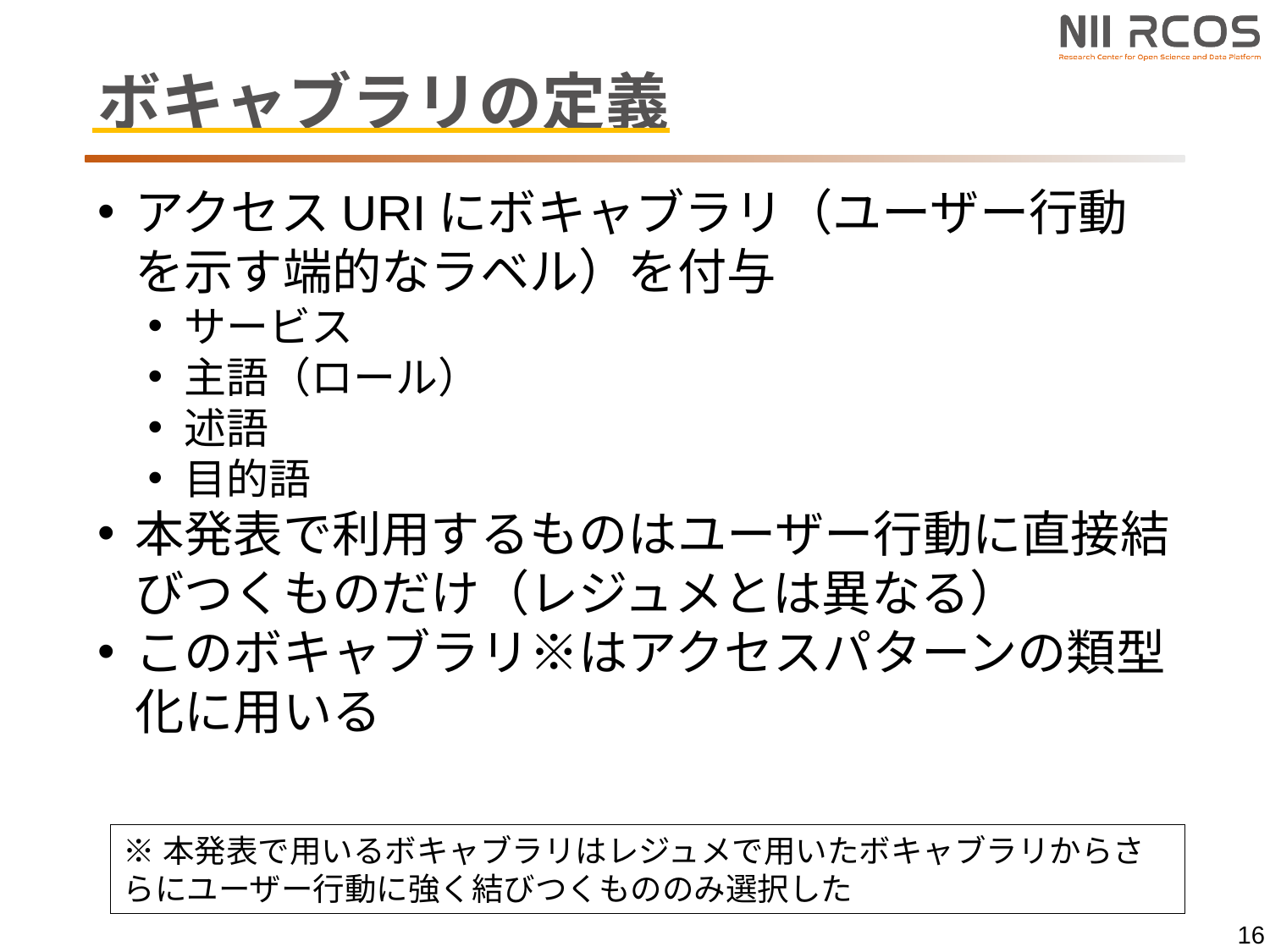

# ボキャブラリの定義
アクセスURIにボキャブラリ（ユーザー行動を示す端的なラベル）を付与
サービス
主語（ロール）
述語
目的語
本発表で利用するものはユーザー行動に直接結びつくものだけ（レジュメとは異なる）
このボキャブラリ※はアクセスパターンの類型化に用いる
※本発表で用いるボキャブラリはレジュメで用いたボキャブラリからさらにユーザー行動に強く結びつくもののみ選択した
16